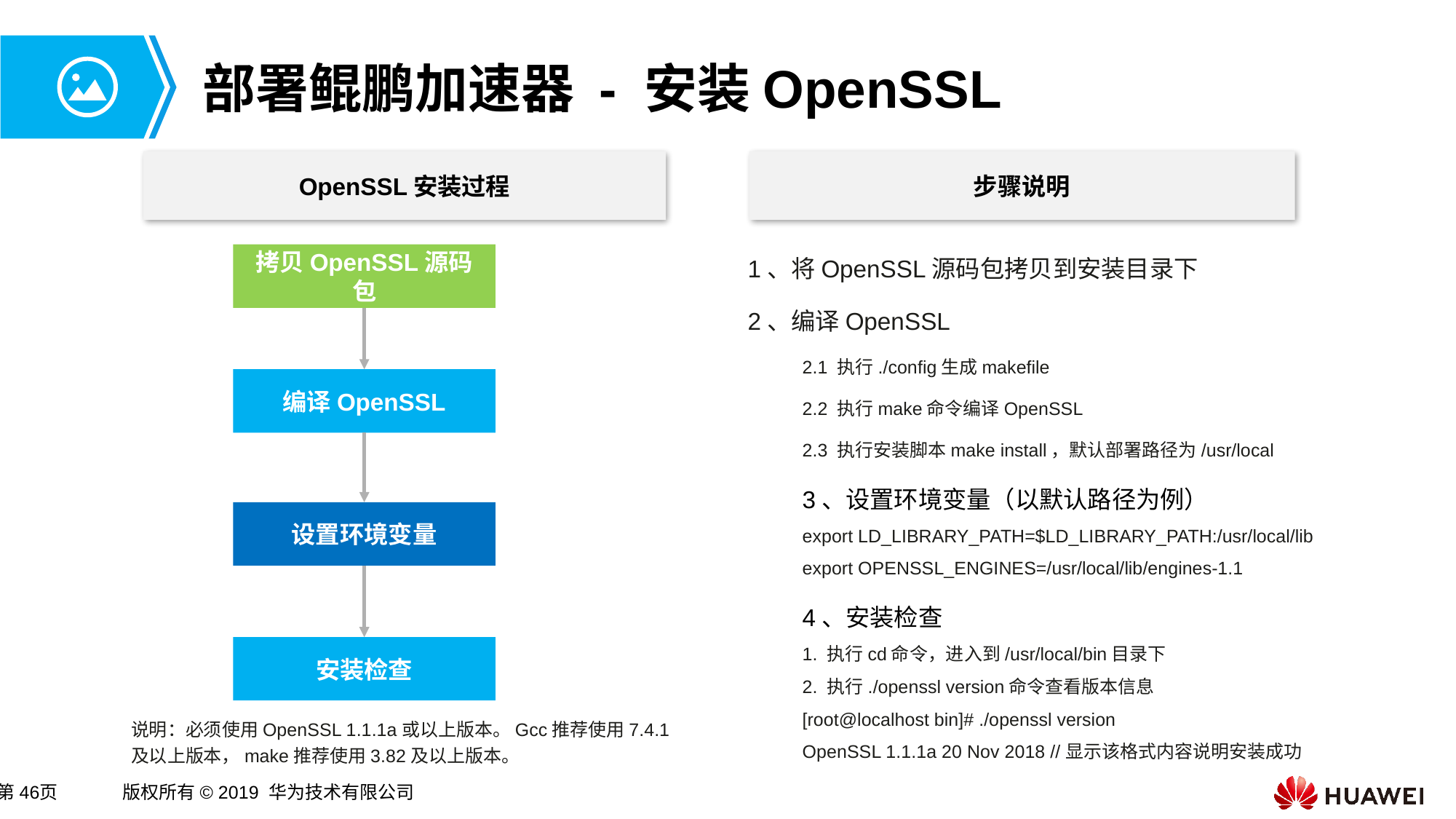

# 部署鲲鹏加速器 - 安装OpenSSL
OpenSSL安装过程
步骤说明
1、将OpenSSL源码包拷贝到安装目录下
2、编译OpenSSL
2.1 执行./config生成makefile
2.2 执行make命令编译OpenSSL
2.3 执行安装脚本make install，默认部署路径为/usr/local
3、设置环境变量（以默认路径为例）
export LD_LIBRARY_PATH=$LD_LIBRARY_PATH:/usr/local/lib
export OPENSSL_ENGINES=/usr/local/lib/engines-1.1
4、安装检查
1. 执行cd命令，进入到/usr/local/bin目录下
2. 执行./openssl version命令查看版本信息
[root@localhost bin]# ./openssl version
OpenSSL 1.1.1a 20 Nov 2018 //显示该格式内容说明安装成功
拷贝OpenSSL源码包
编译OpenSSL
设置环境变量
安装检查
说明：必须使用OpenSSL 1.1.1a或以上版本。Gcc推荐使用7.4.1及以上版本，make推荐使用3.82及以上版本。